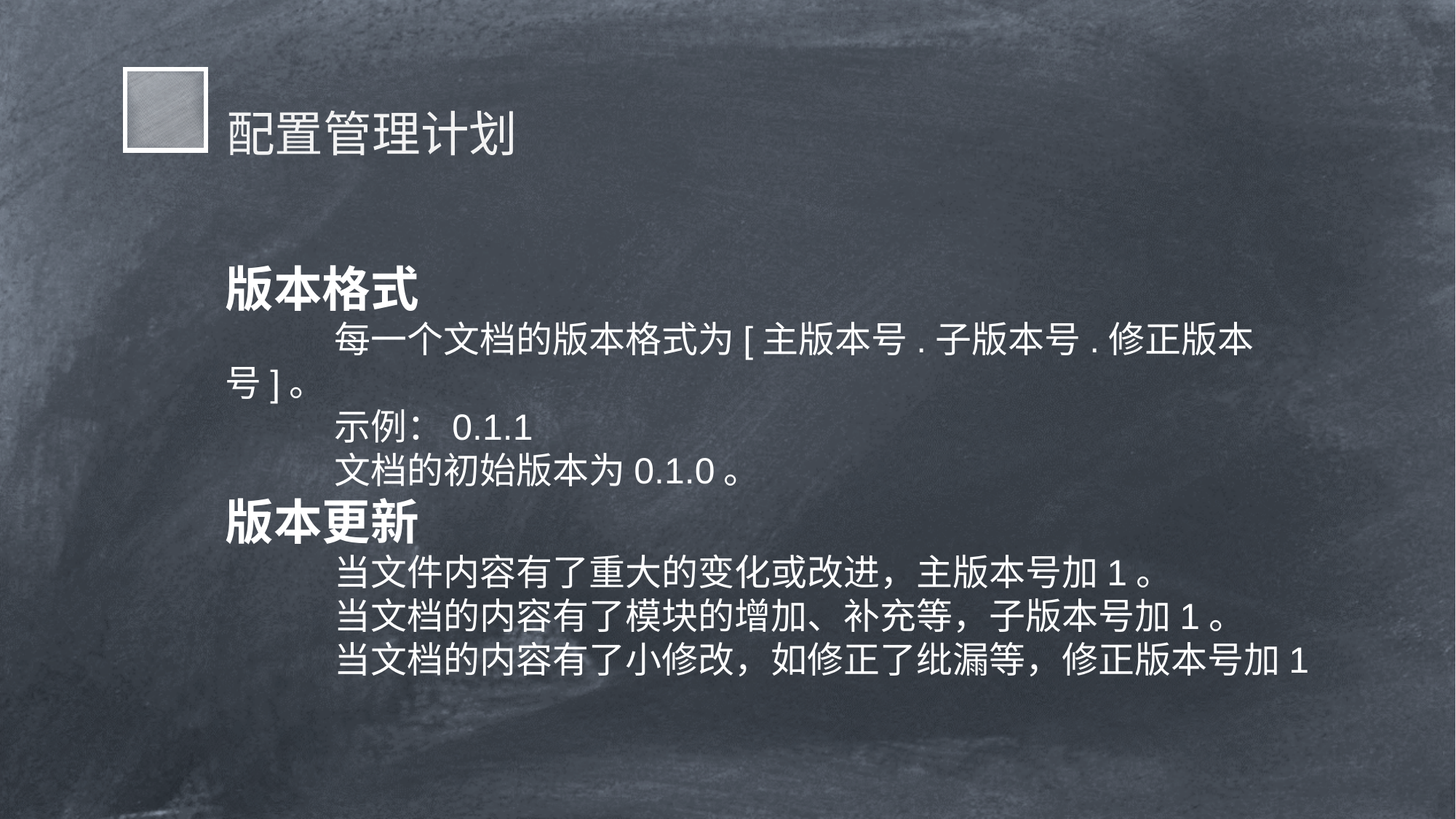

配置管理计划

版本格式
	每一个文档的版本格式为[主版本号.子版本号.修正版本号]。
	示例：0.1.1
	文档的初始版本为0.1.0。
版本更新
	当文件内容有了重大的变化或改进，主版本号加1。
	当文档的内容有了模块的增加、补充等，子版本号加1。
	当文档的内容有了小修改，如修正了纰漏等，修正版本号加1